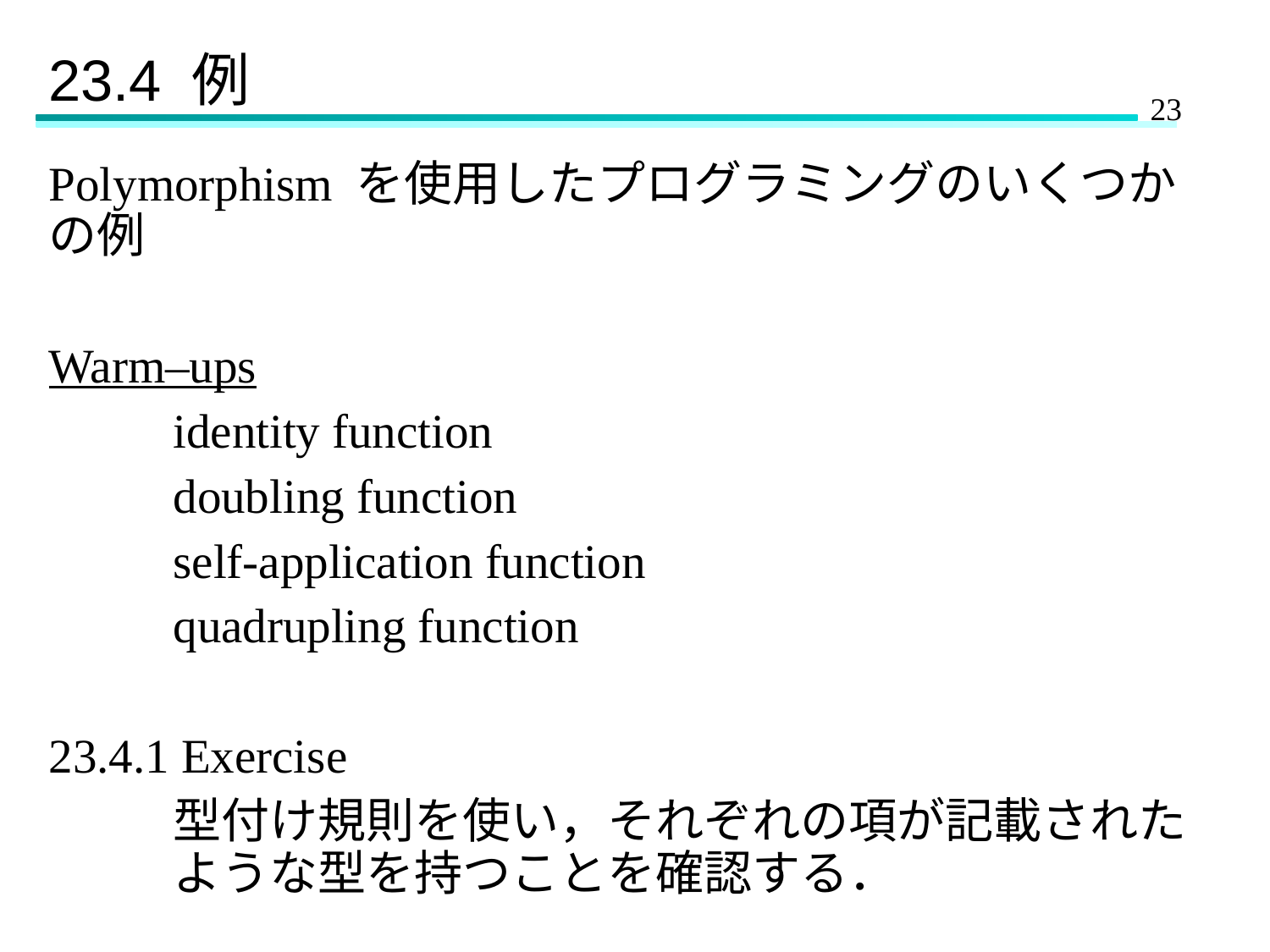

# 23.4 例
Polymorphism を使用したプログラミングのいくつかの例

Warm–ups
	identity function
	doubling function
	self-application function
	quadrupling function

23.4.1 Exercise
	型付け規則を使い，それぞれの項が記載された    	ような型を持つことを確認する．